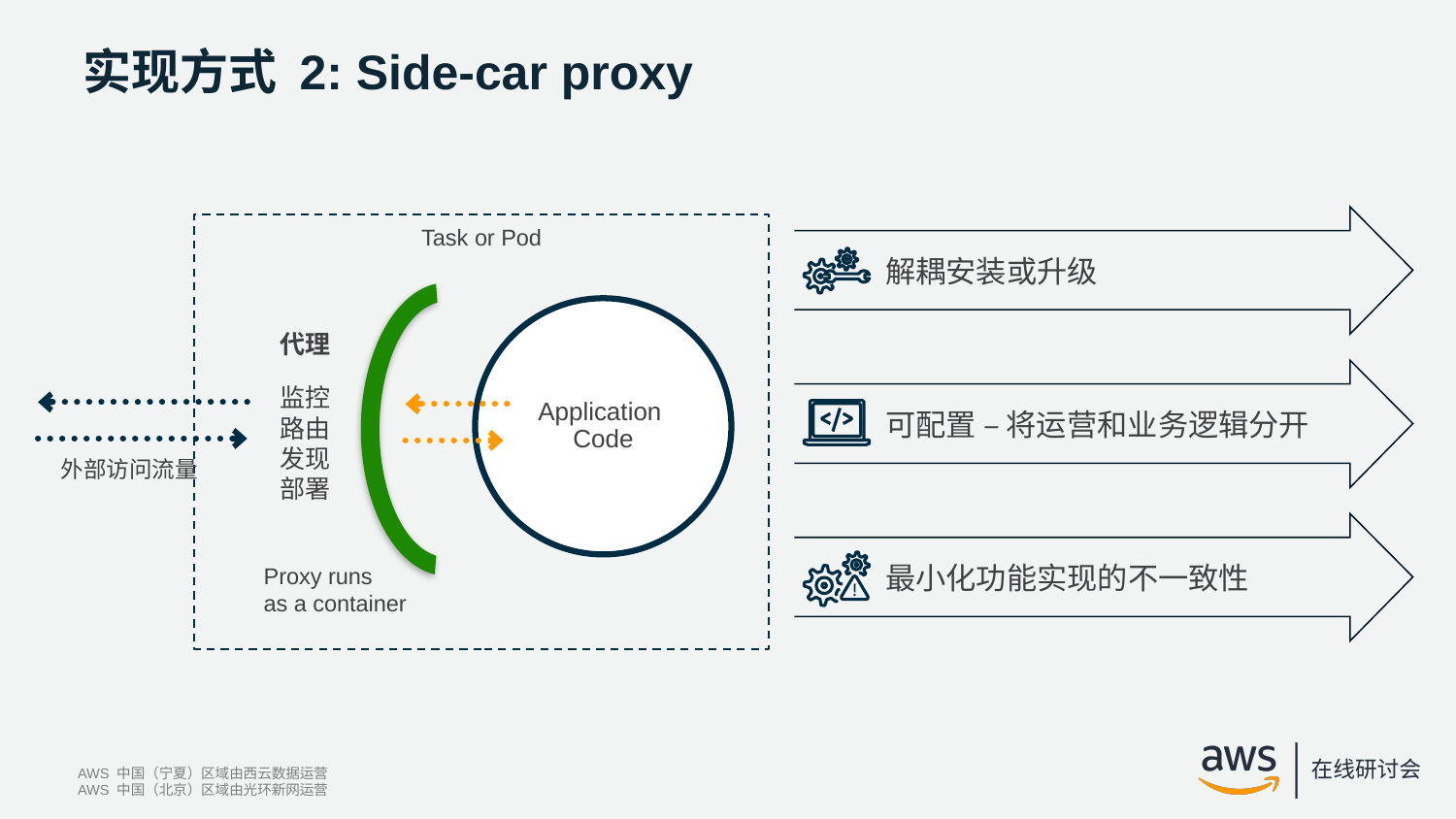

# 实现方式 2: Side-car proxy
解耦安装或升级

Task or Pod

代理
监控
路由
发现
部署

可配置 – 将运营和业务逻辑分开

Application
Code
外部访问流量
最小化功能实现的不一致性

Proxy runs
as a container